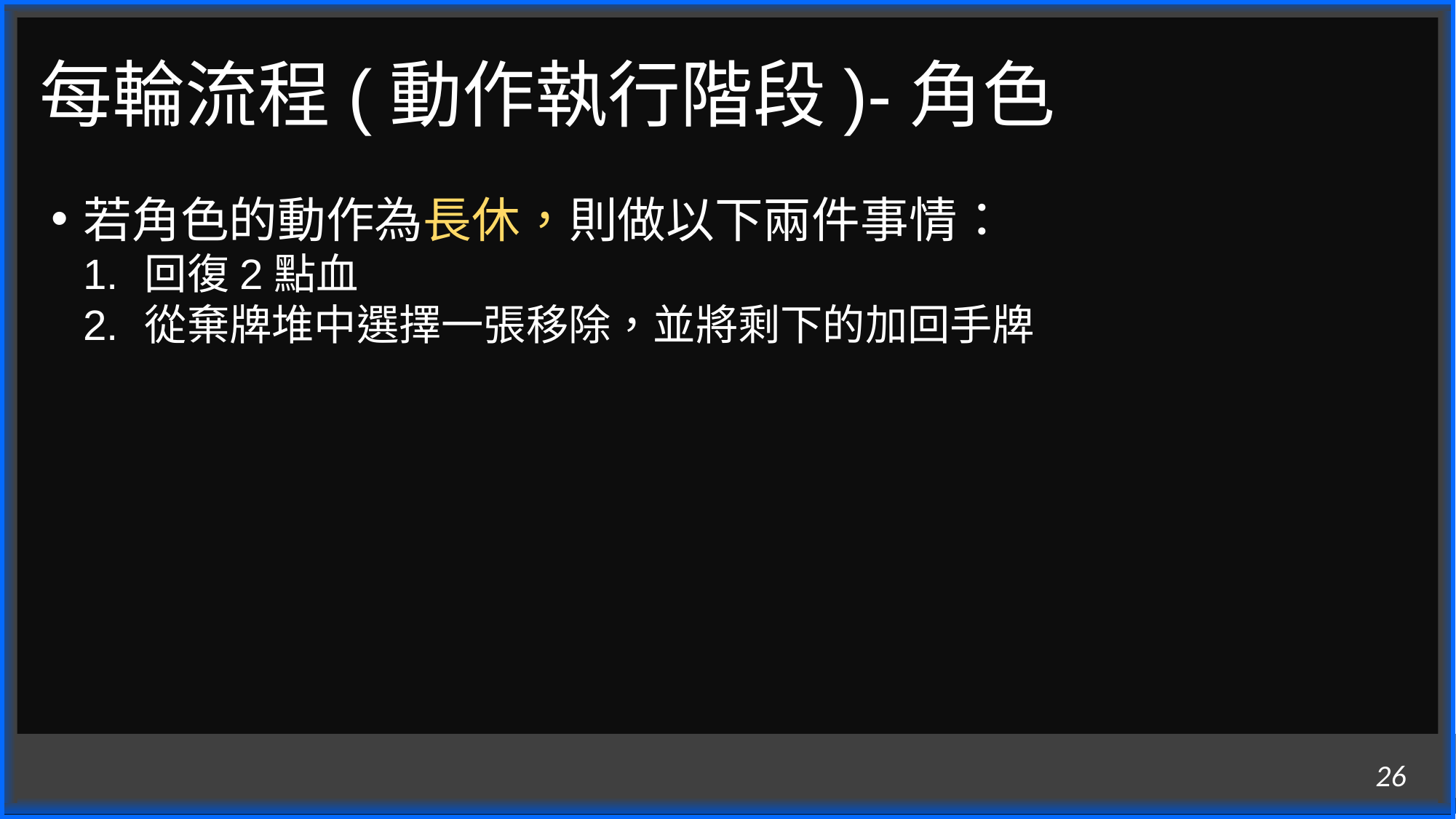

# 每輪流程(動作執行階段)-角色
若角色的動作為長休，則做以下兩件事情：
回復2點血
從棄牌堆中選擇一張移除，並將剩下的加回手牌